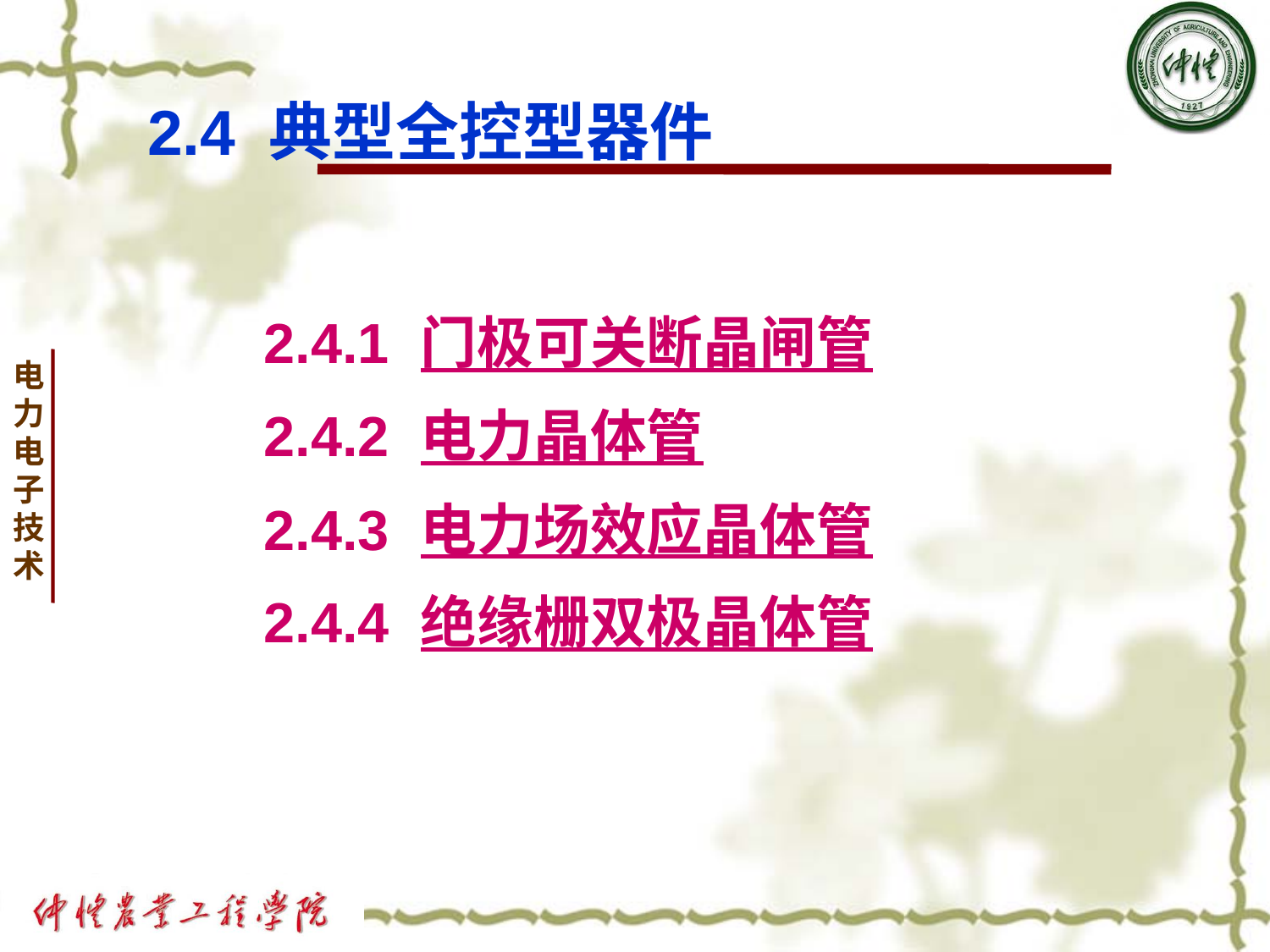

# 2.4 典型全控型器件

            2.4.1  门极可关断晶闸管
            2.4.2  电力晶体管
            2.4.3  电力场效应晶体管
            2.4.4  绝缘栅双极晶体管